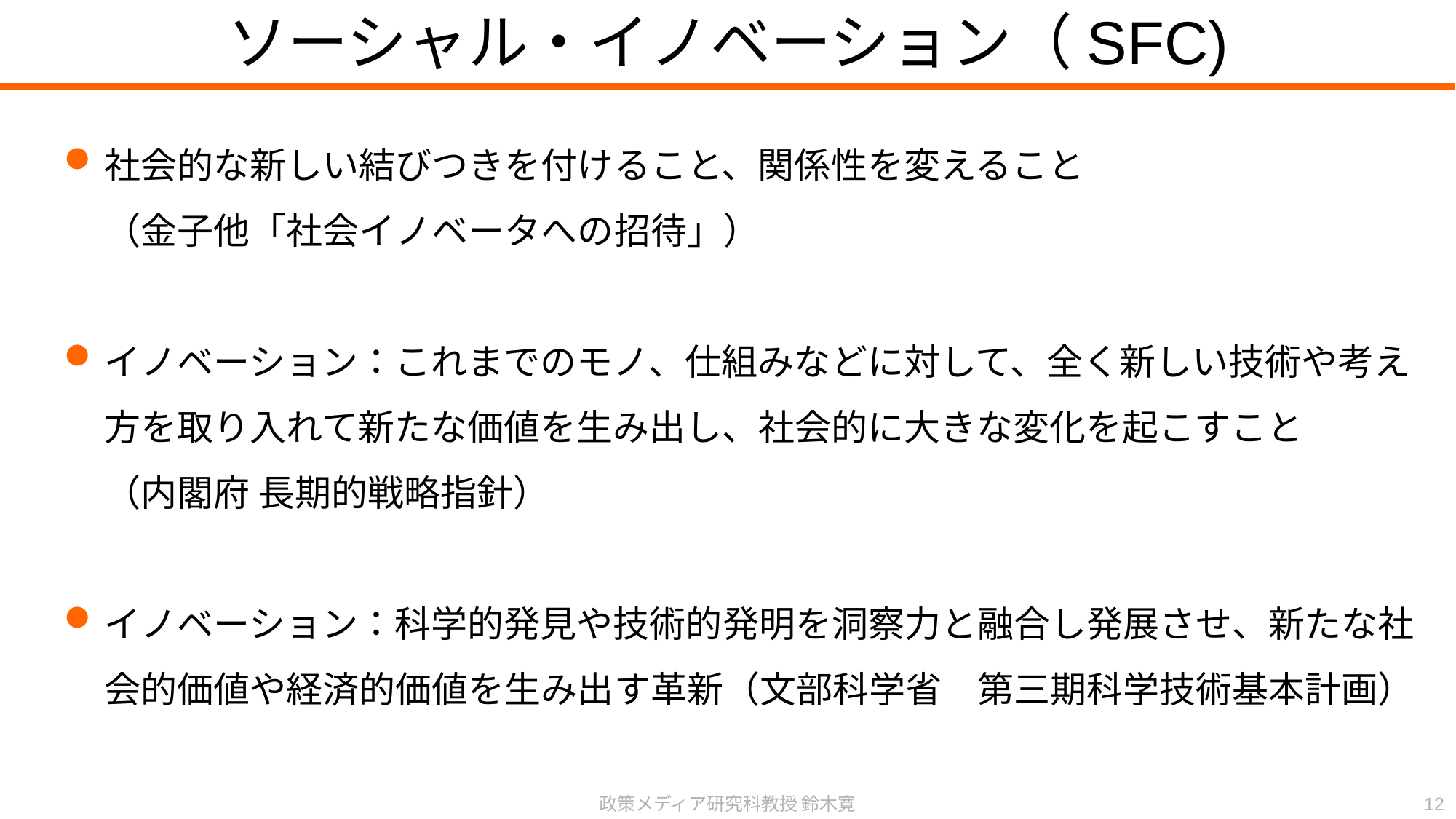

ソーシャル・イノベーション（SFC)
社会的な新しい結びつきを付けること、関係性を変えること
（金子他「社会イノベータへの招待」）

イノベーション：これまでのモノ、仕組みなどに対して、全く新しい技術や考え方を取り入れて新たな価値を生み出し、社会的に大きな変化を起こすこと
（内閣府 長期的戦略指針）

イノベーション：科学的発見や技術的発明を洞察力と融合し発展させ、新たな社会的価値や経済的価値を生み出す革新（文部科学省　第三期科学技術基本計画）
政策メディア研究科教授 鈴木寛
12